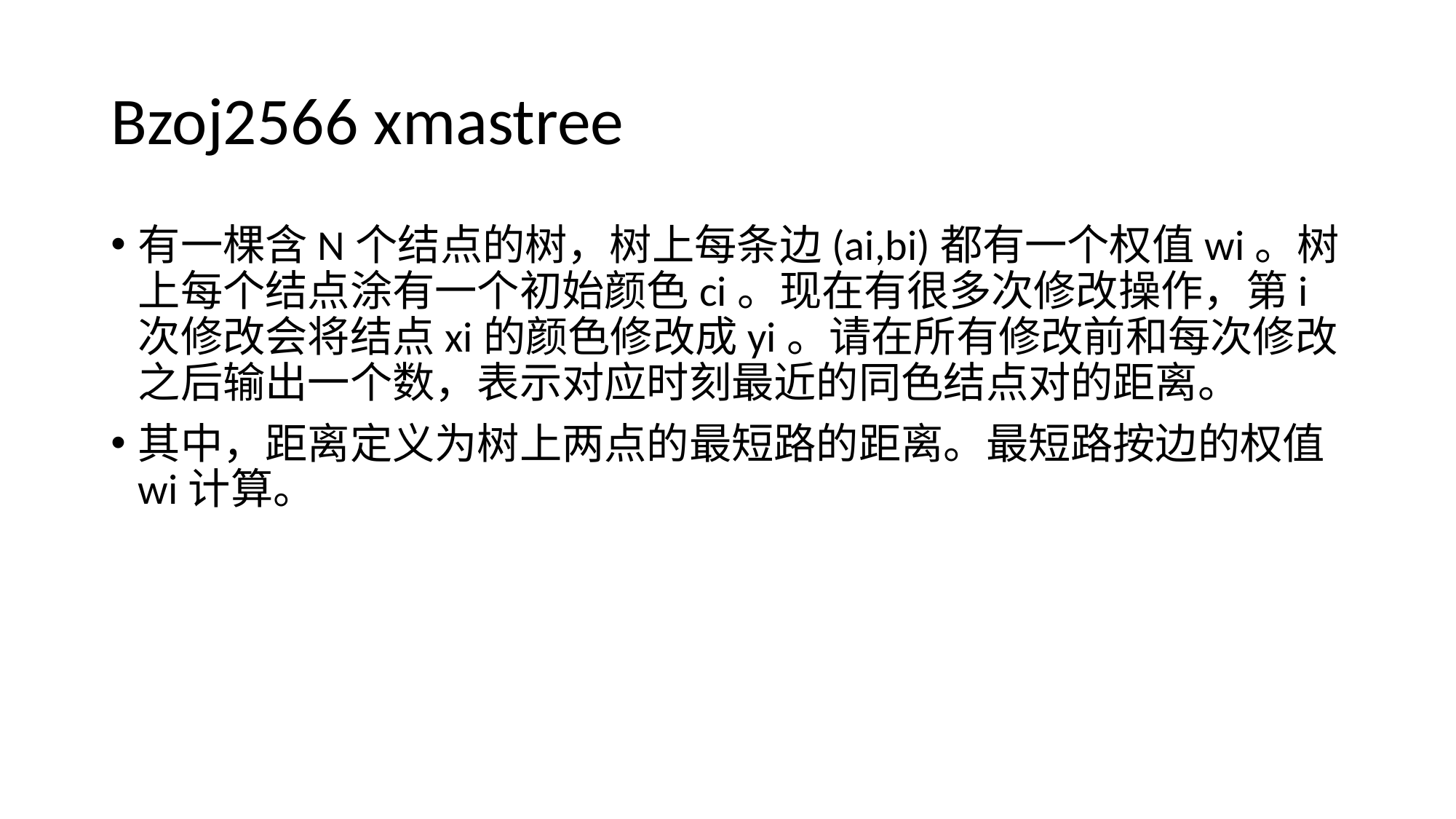

# Bzoj2566 xmastree
有一棵含N个结点的树，树上每条边(ai,bi)都有一个权值wi。树上每个结点涂有一个初始颜色ci。现在有很多次修改操作，第i次修改会将结点xi的颜色修改成yi。请在所有修改前和每次修改之后输出一个数，表示对应时刻最近的同色结点对的距离。
其中，距离定义为树上两点的最短路的距离。最短路按边的权值wi计算。